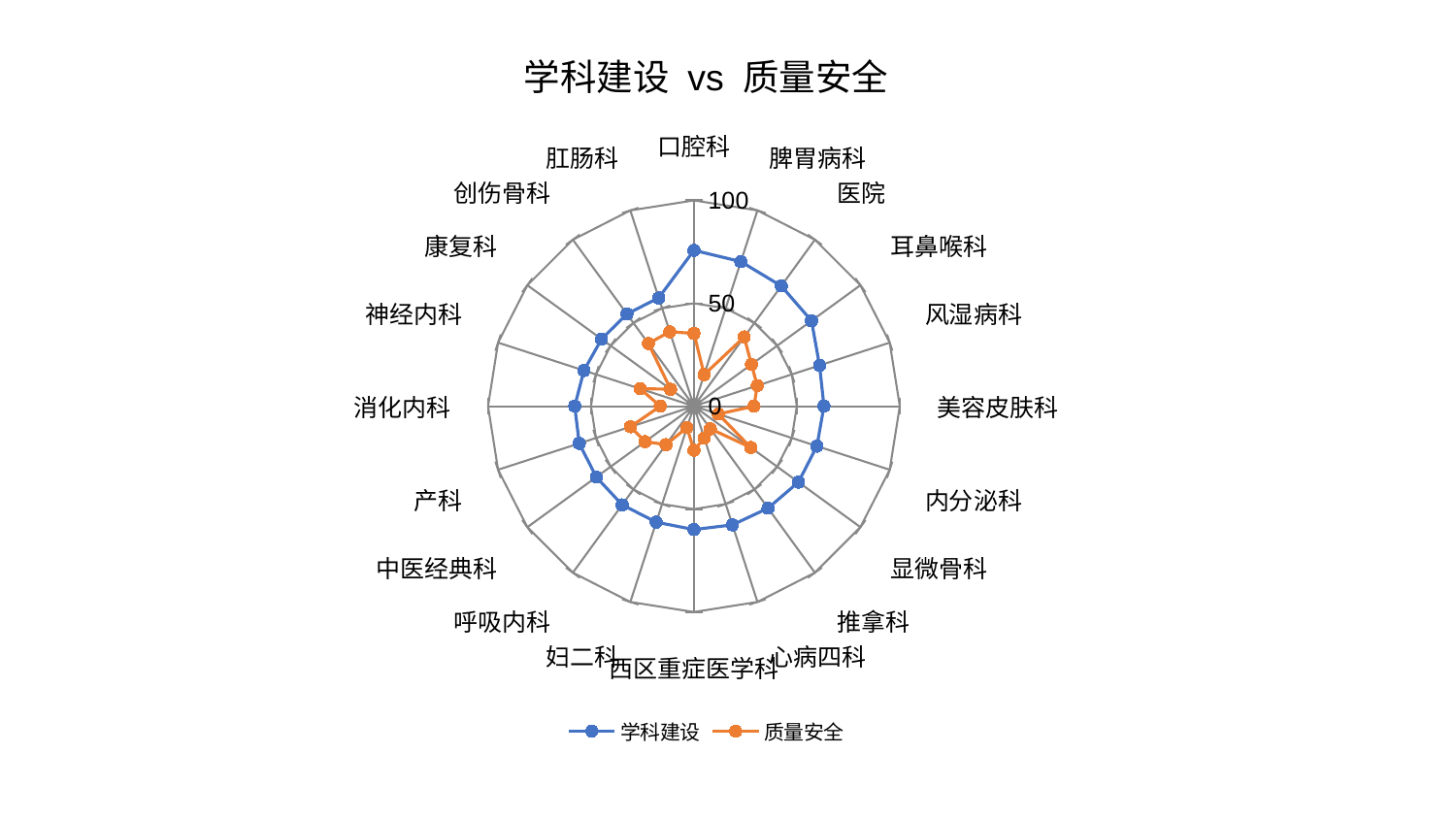

### Chart: 学科建设 vs 质量安全

| Category | 学科建设 | 质量安全 |
|---|---|---|
| 口腔科 | 75.74546071219318 | 35.37493209040227 |
| 脾胃病科 | 73.85563626400693 | 16.13613309267443 |
| 医院 | 72.21119624650443 | 41.58694432647546 |
| 耳鼻喉科 | 70.61538706815759 | 34.54365606264152 |
| 风湿病科 | 64.17211381936917 | 32.383968721184694 |
| 美容皮肤科 | 63.18002304848059 | 29.17725352461876 |
| 内分泌科 | 62.83586538948535 | 12.481529311844202 |
| 显微骨科 | 62.7865310464075 | 34.15394181638153 |
| 推拿科 | 61.26240218402257 | 13.580869856795156 |
| 心病四科 | 60.6456536683763 | 16.284814317362446 |
| 西区重症医学科 | 59.950691804978575 | 21.40617858072265 |
| 妇二科 | 59.26066471385432 | 10.96515252559264 |
| 呼吸内科 | 59.25463182003373 | 23.106674292614056 |
| 中医经典科 | 58.619301094611735 | 29.312817953695422 |
| 产科 | 58.55809721885897 | 32.37715281971781 |
| 消化内科 | 57.89177094335568 | 16.343340773748373 |
| 神经内科 | 56.15933954027432 | 27.506612728539256 |
| 康复科 | 55.444680273718106 | 13.995010658873946 |
| 创伤骨科 | 55.37766945799585 | 37.65056864110018 |
| 肛肠科 | 55.33544515247477 | 38.02662875255963 |
13